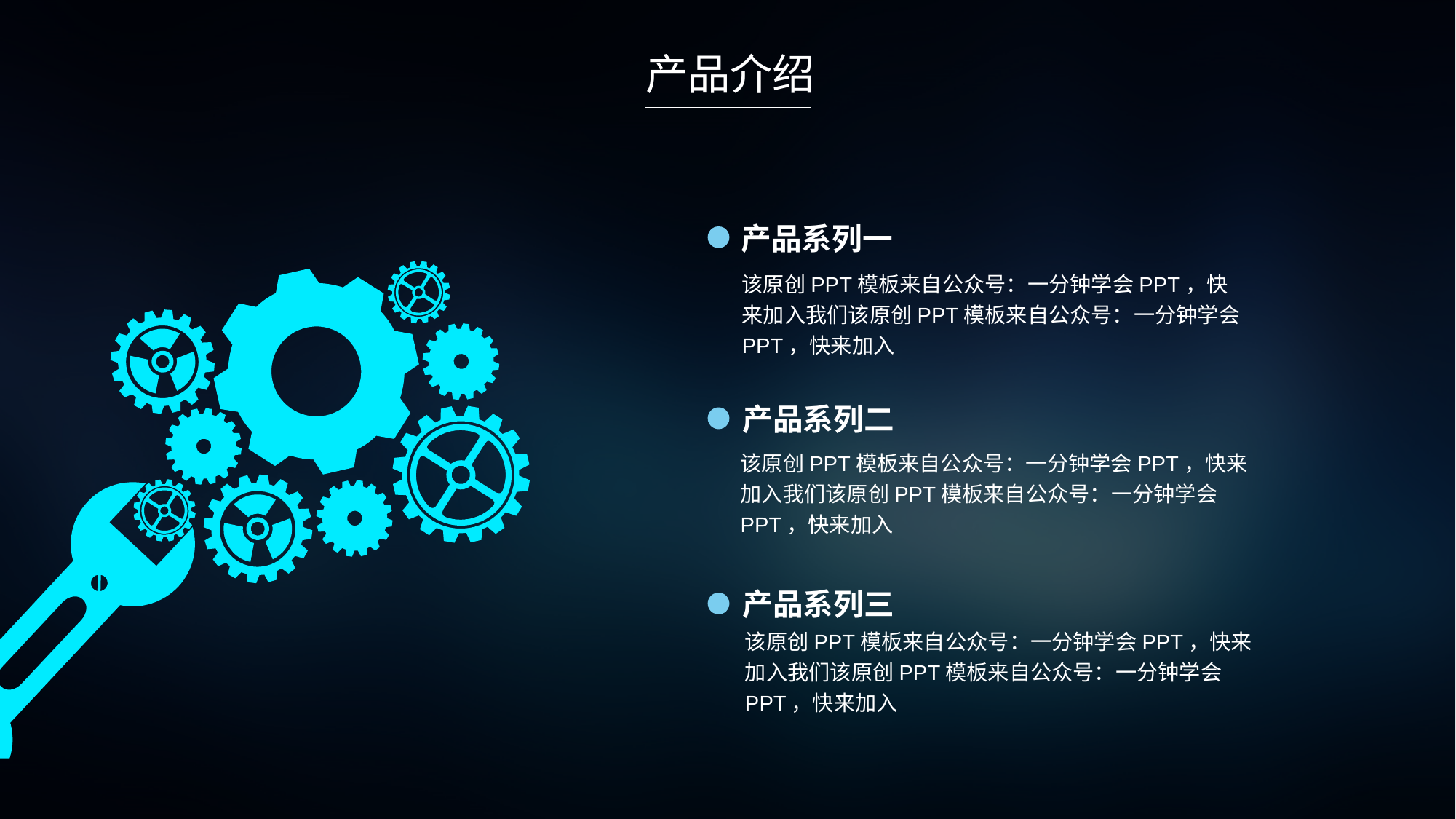

产品介绍
产品系列一

该原创PPT模板来自公众号：一分钟学会PPT，快来加入我们该原创PPT模板来自公众号：一分钟学会PPT，快来加入
产品系列二

该原创PPT模板来自公众号：一分钟学会PPT，快来加入我们该原创PPT模板来自公众号：一分钟学会PPT，快来加入
产品系列三

该原创PPT模板来自公众号：一分钟学会PPT，快来加入我们该原创PPT模板来自公众号：一分钟学会PPT，快来加入